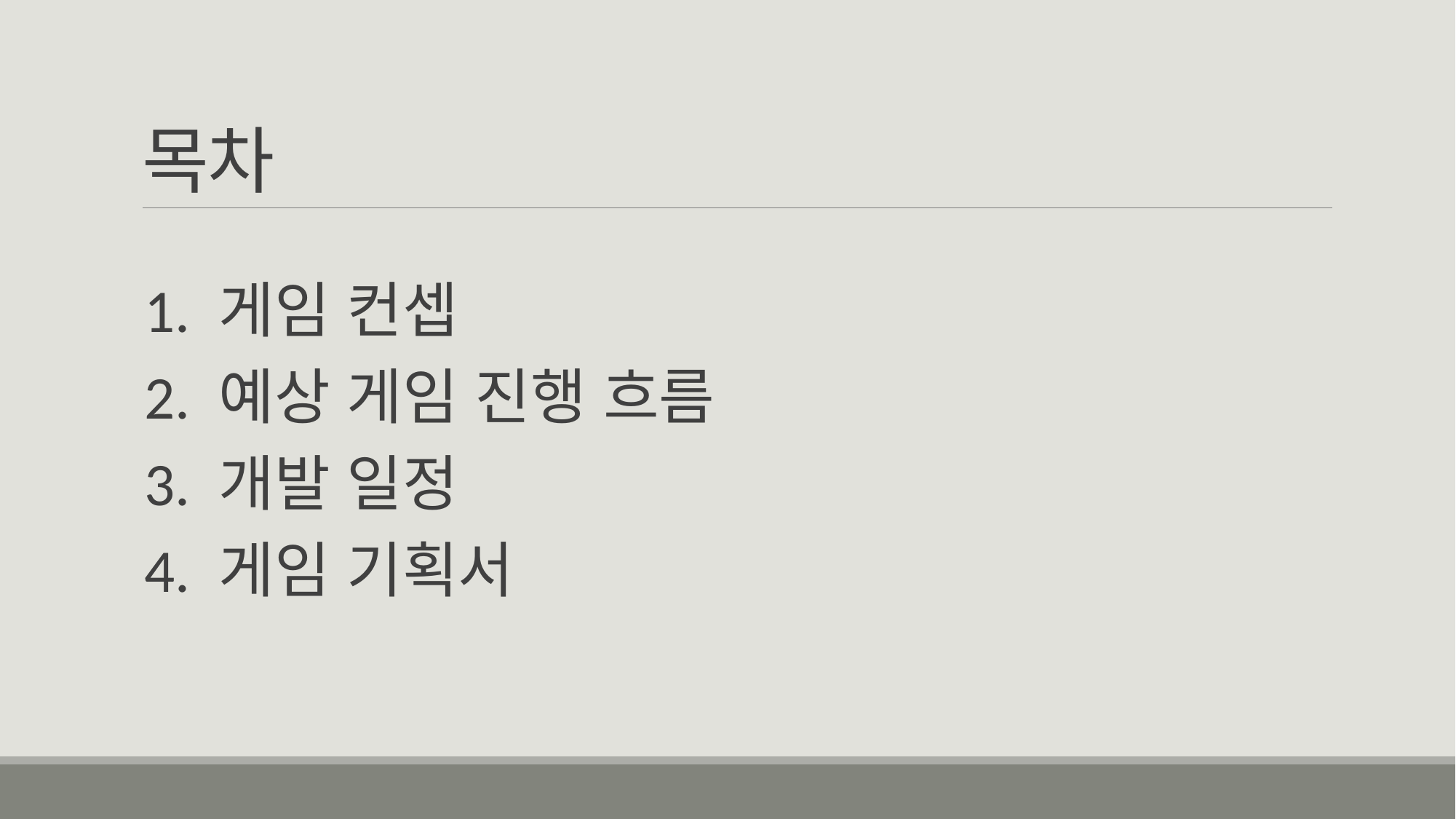

# 목차

1. 게임 컨셉
2. 예상 게임 진행 흐름
3. 개발 일정
4. 게임 기획서